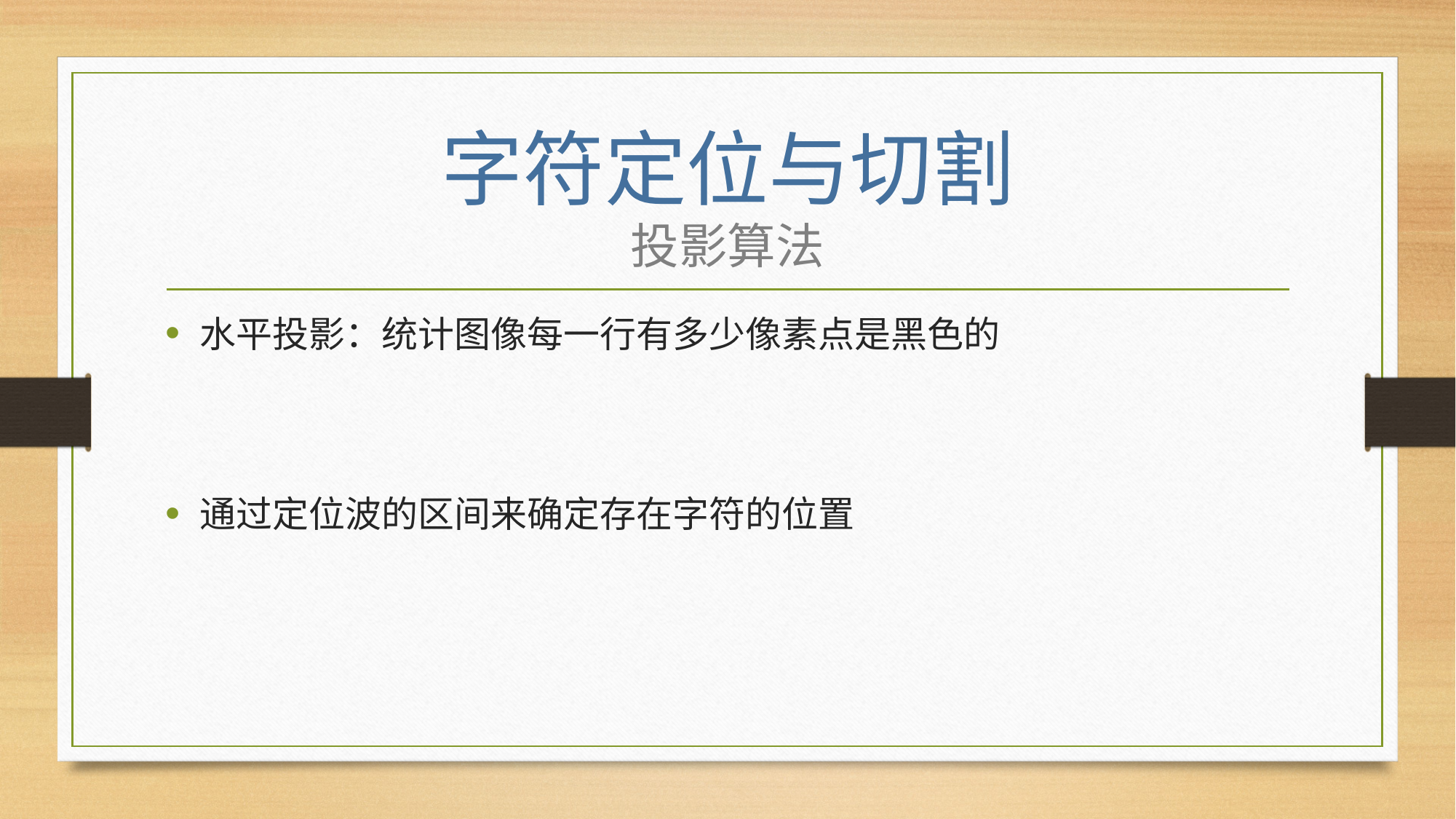

# 字符定位与切割 投影算法
水平投影：统计图像每一行有多少像素点是黑色的

通过定位波的区间来确定存在字符的位置